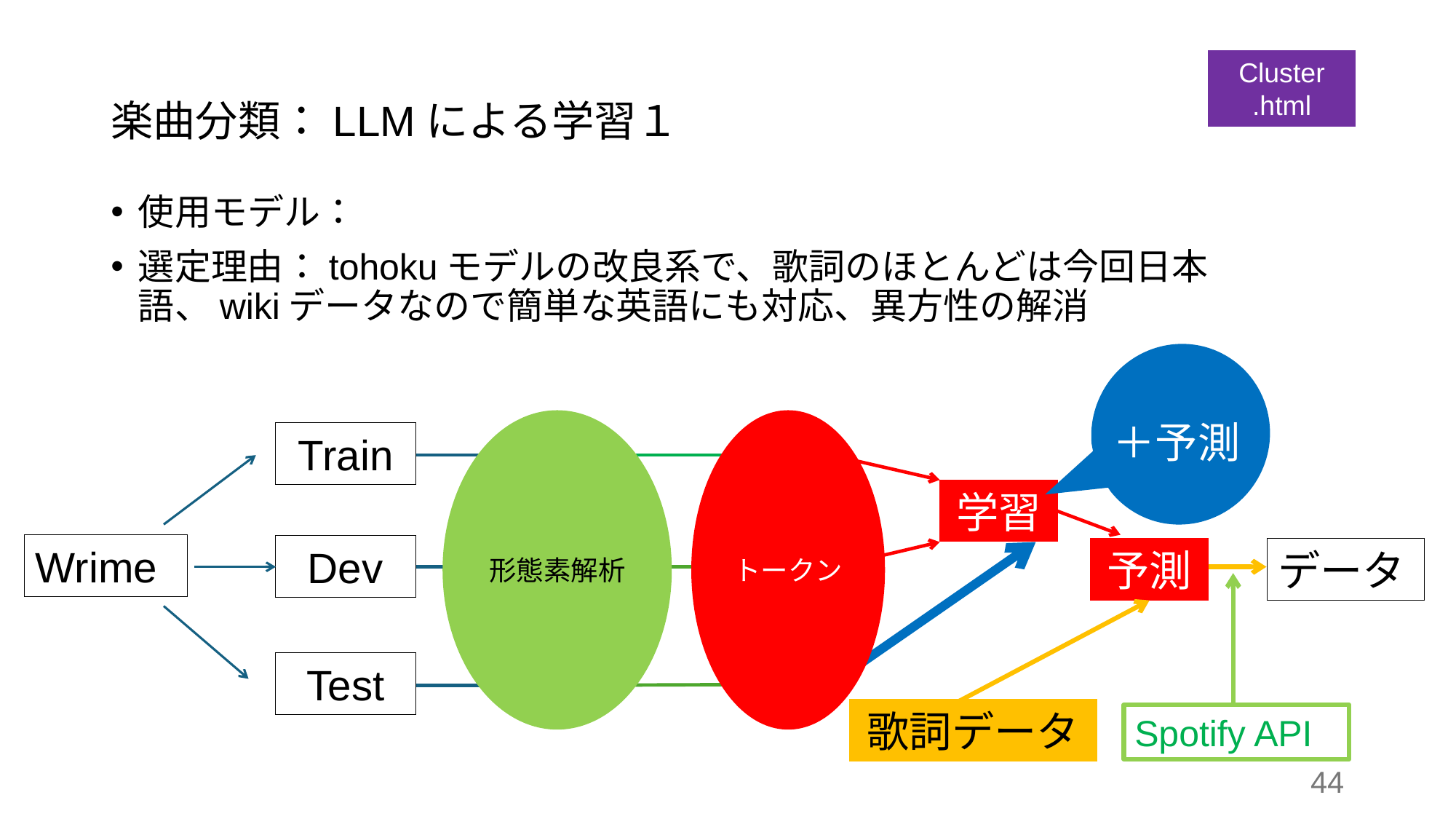

# 楽曲分類：LLMによる学習１
Cluster
.html
使用モデル：
選定理由：tohokuモデルの改良系で、歌詞のほとんどは今回日本語、wikiデータなので簡単な英語にも対応、異方性の解消

＋予測
形態素解析
トークン
Train
学習
Wrime
Dev
予測
データ
Test
歌詞データ
Spotify API
44